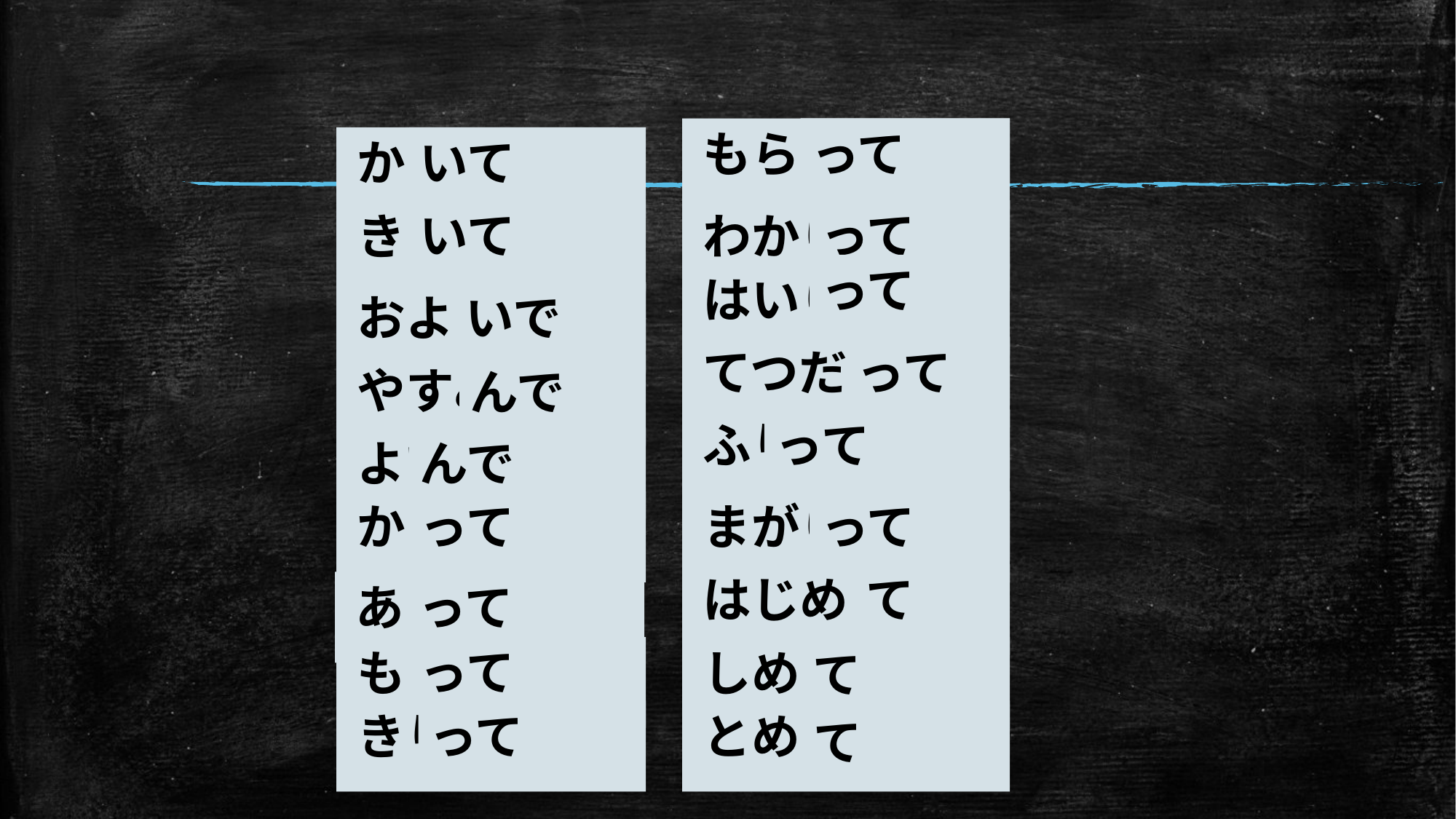

もらいます
って
かきます
いて
ききます
いて
わかります
って
って
はいります
およぎます
いで
てつだいます
って
やすみます
んで
ふります
って
よびます
んで
かいます
って
まがります
って
はじめます
て
あいます
って
もちます
って
しめます
て
きります
って
とめます
て